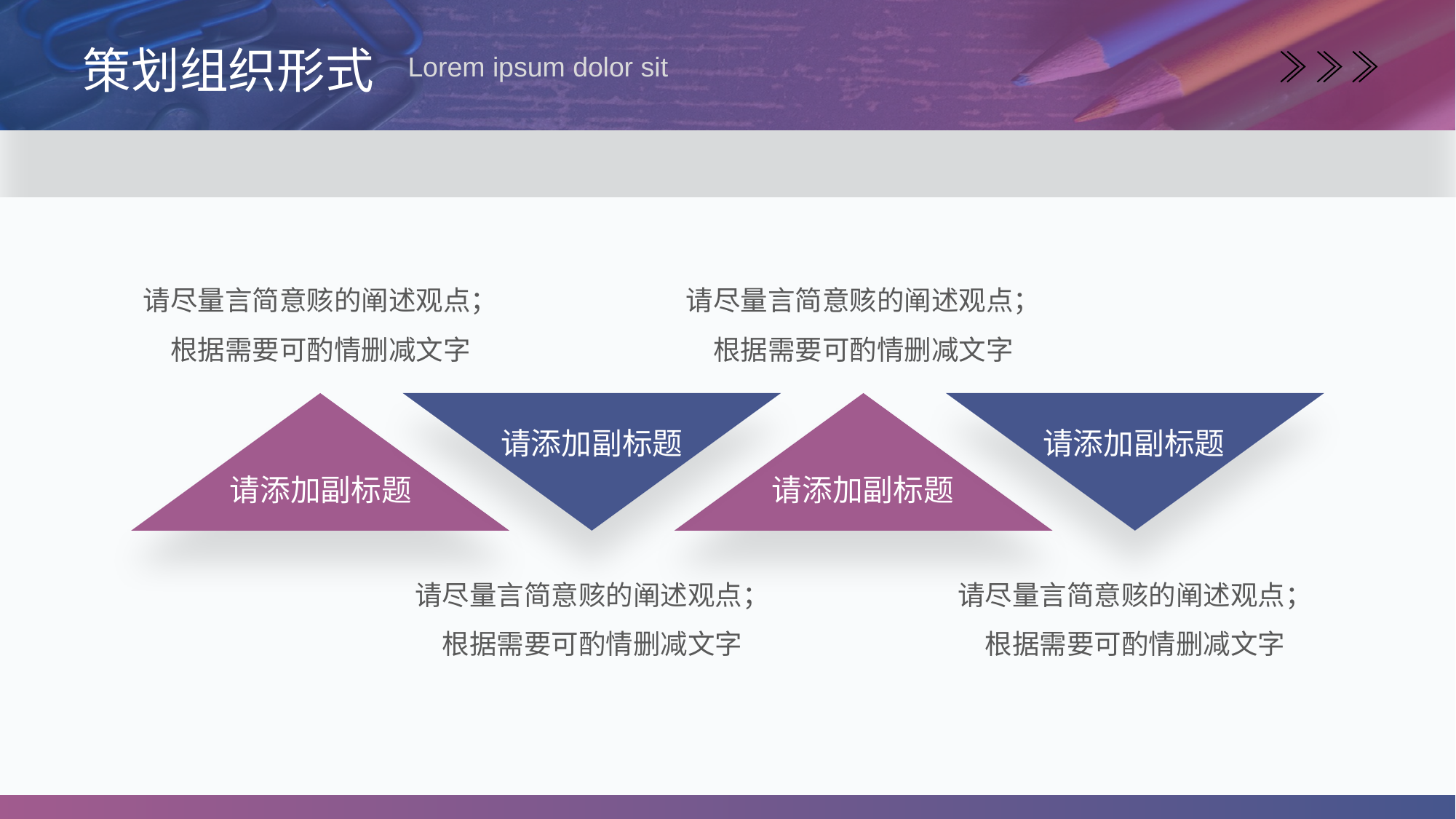

策划组织形式
Lorem ipsum dolor sit
请尽量言简意赅的阐述观点；根据需要可酌情删减文字
请尽量言简意赅的阐述观点；根据需要可酌情删减文字

请添加副标题
请添加副标题
请添加副标题
请添加副标题
请尽量言简意赅的阐述观点；根据需要可酌情删减文字
请尽量言简意赅的阐述观点；根据需要可酌情删减文字